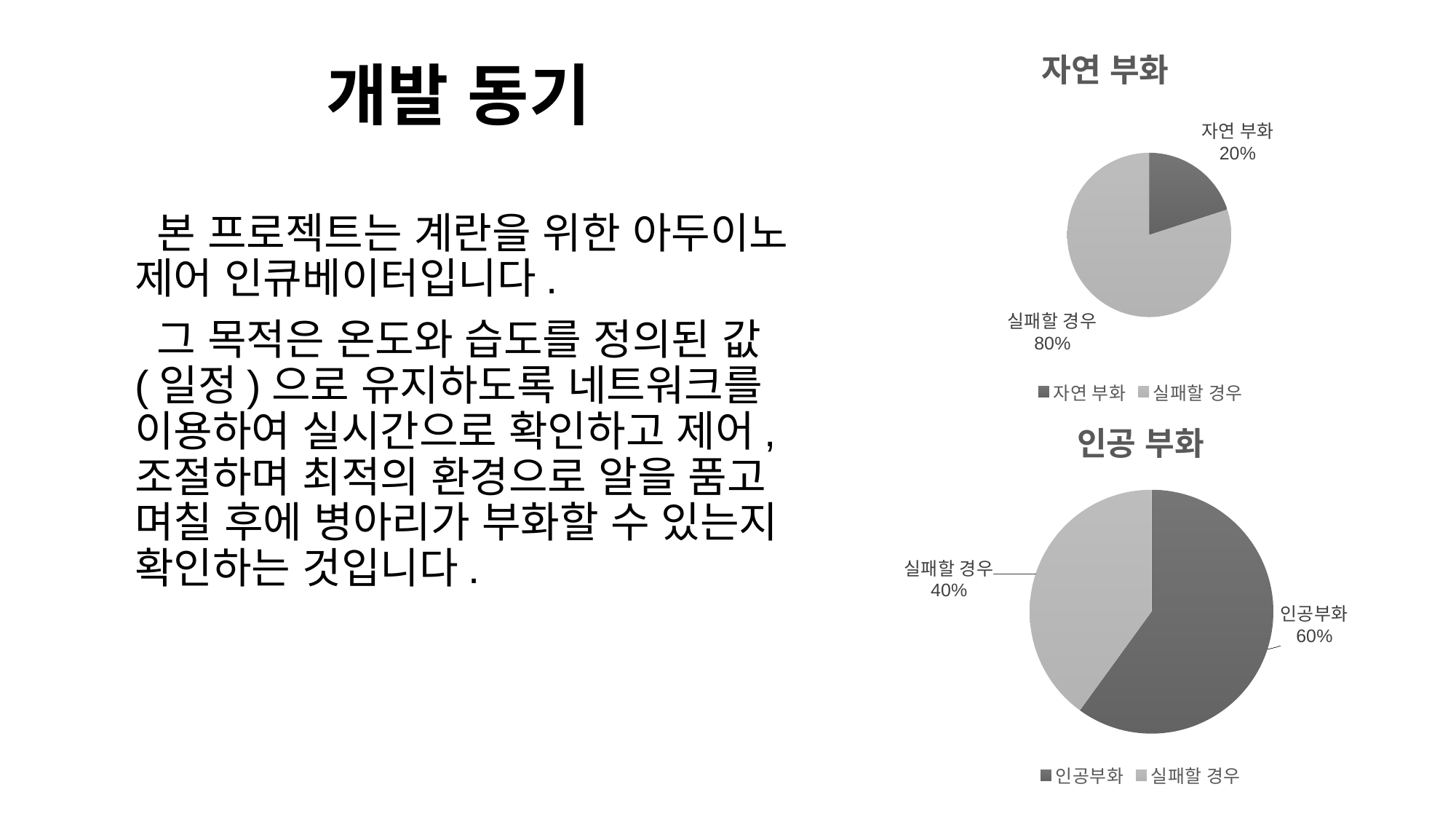

### Chart: 자연 부화

| Category | 부화 가능성 |
|---|---|
| 자연 부화 | 20.0 |
| 실패할 경우 | 80.0 |
# 개발 동기
 본 프로젝트는 계란을 위한 아두이노 제어 인큐베이터입니다.
 그 목적은 온도와 습도를 정의된 값 (일정)으로 유지하도록 네트워크를 이용하여 실시간으로 확인하고 제어, 조절하며 최적의 환경으로 알을 품고 며칠 후에 병아리가 부화할 수 있는지 확인하는 것입니다.

### Chart: 인공 부화

| Category | 부화 가능성 |
|---|---|
| 인공부화 | 60.0 |
| 실패할 경우 | 40.0 |